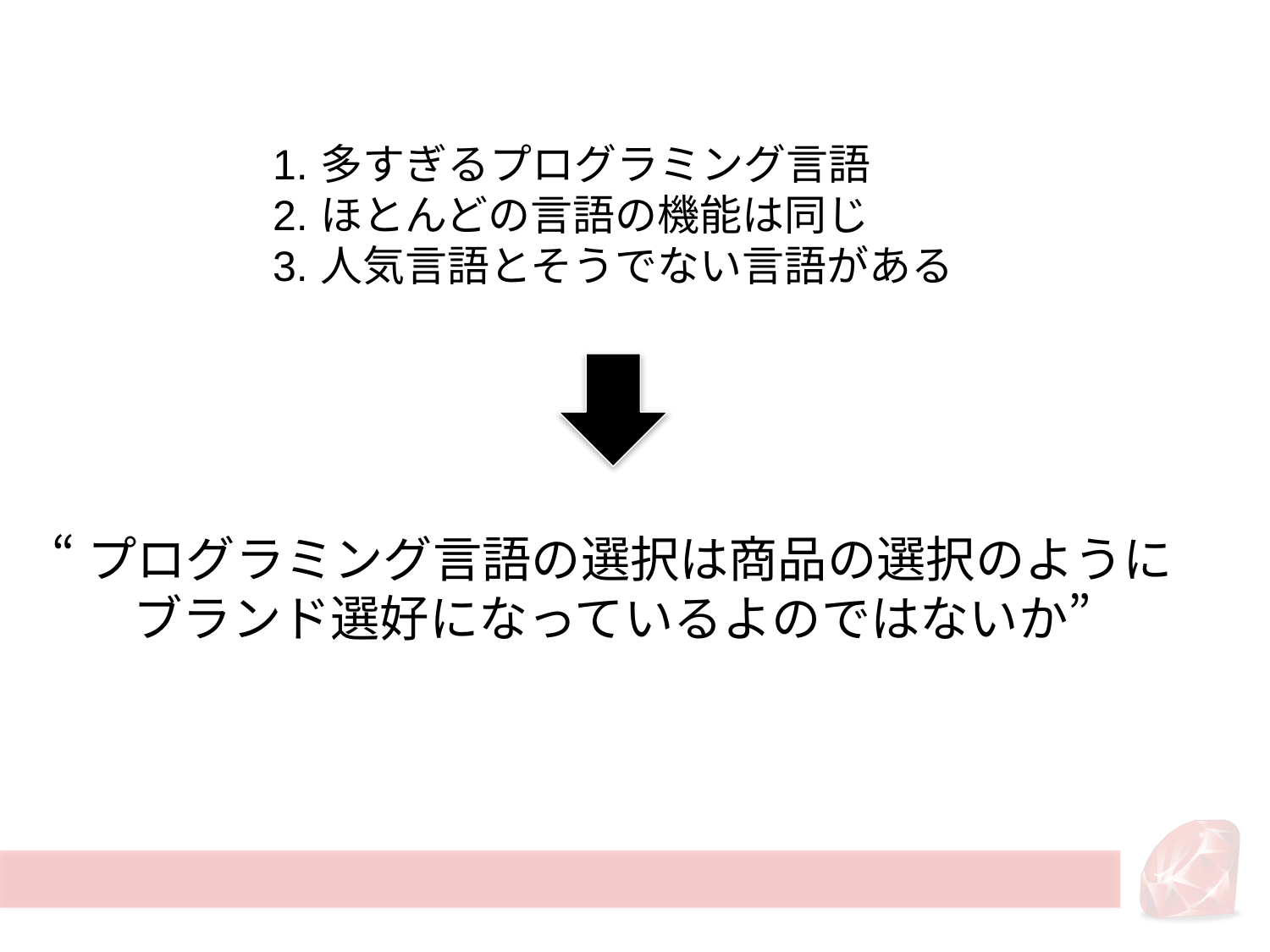

多すぎるプログラミング言語
ほとんどの言語の機能は同じ
人気言語とそうでない言語がある

“プログラミング言語の選択は商品の選択のように
ブランド選好になっているよのではないか”